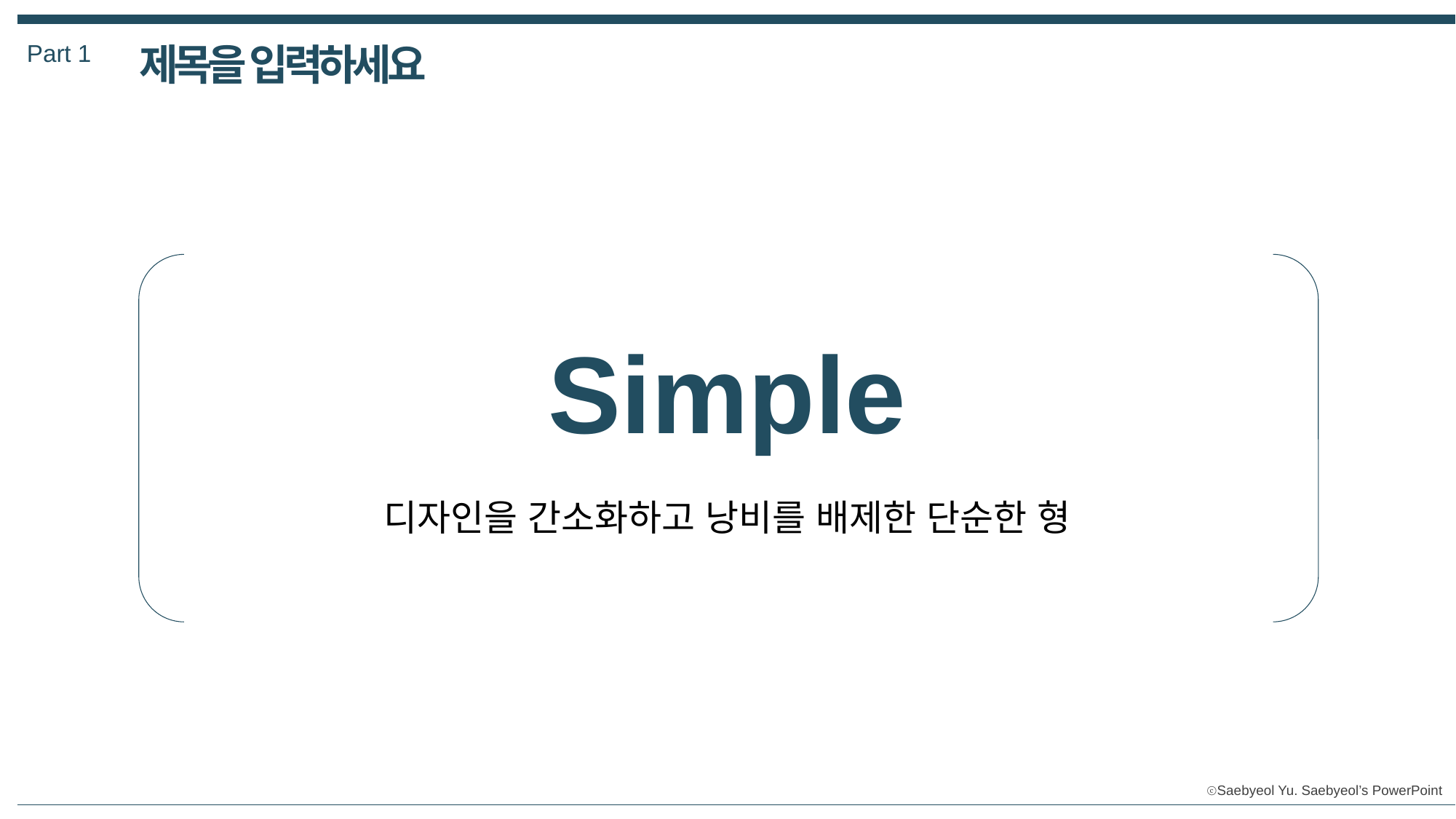

Part 1
제목을 입력하세요

Simple
디자인을 간소화하고 낭비를 배제한 단순한 형